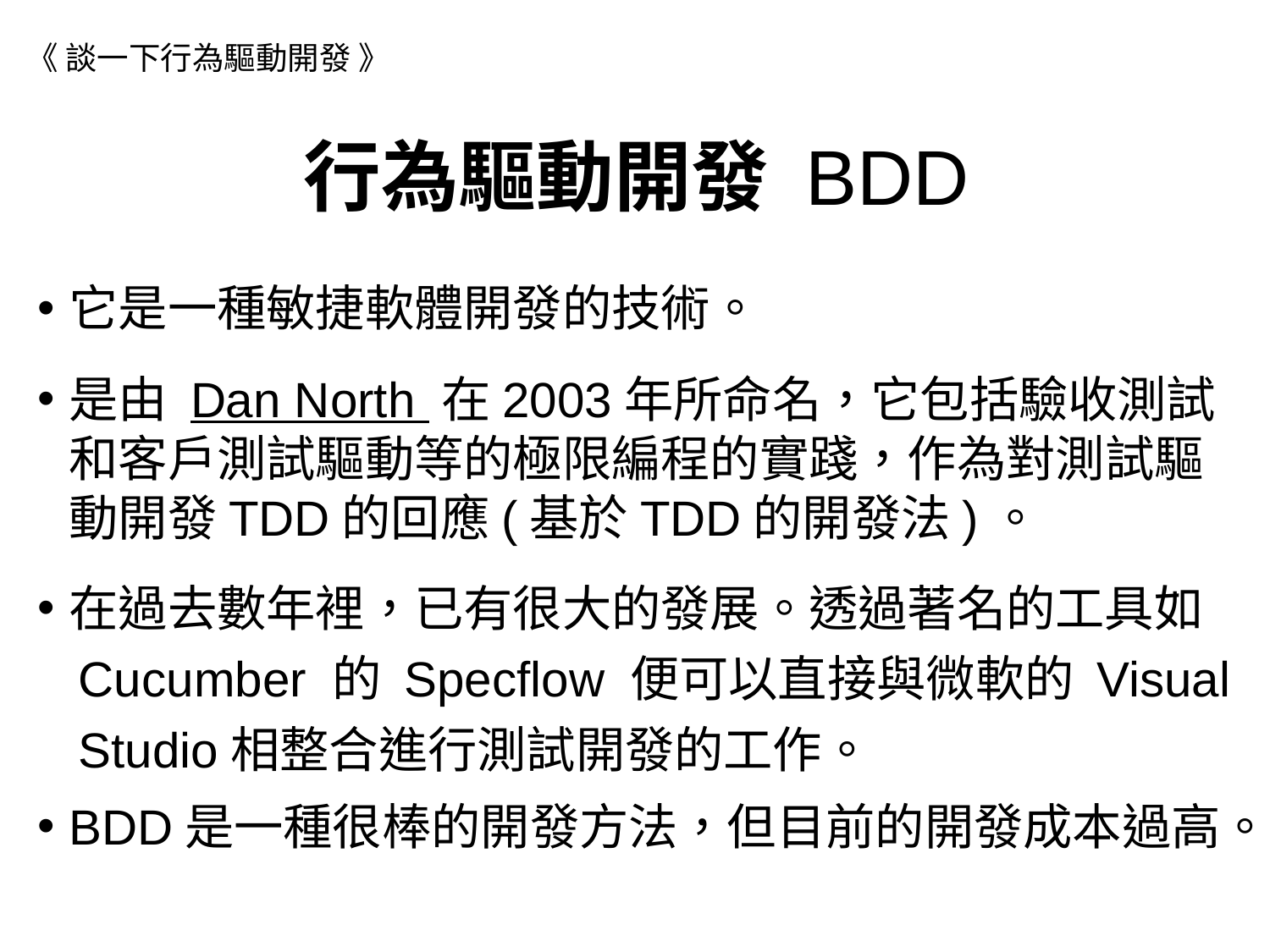

《 談一下行為驅動開發 》
# 行為驅動開發 BDD
它是一種敏捷軟體開發的技術。
是由 Dan North 在2003年所命名，它包括驗收測試和客戶測試驅動等的極限編程的實踐，作為對測試驅動開發TDD的回應(基於TDD的開發法)。
在過去數年裡，已有很大的發展。透過著名的工具如
   Cucumber 的 Specflow 便可以直接與微軟的 Visual
   Studio相整合進行測試開發的工作。
BDD是一種很棒的開發方法，但目前的開發成本過高。